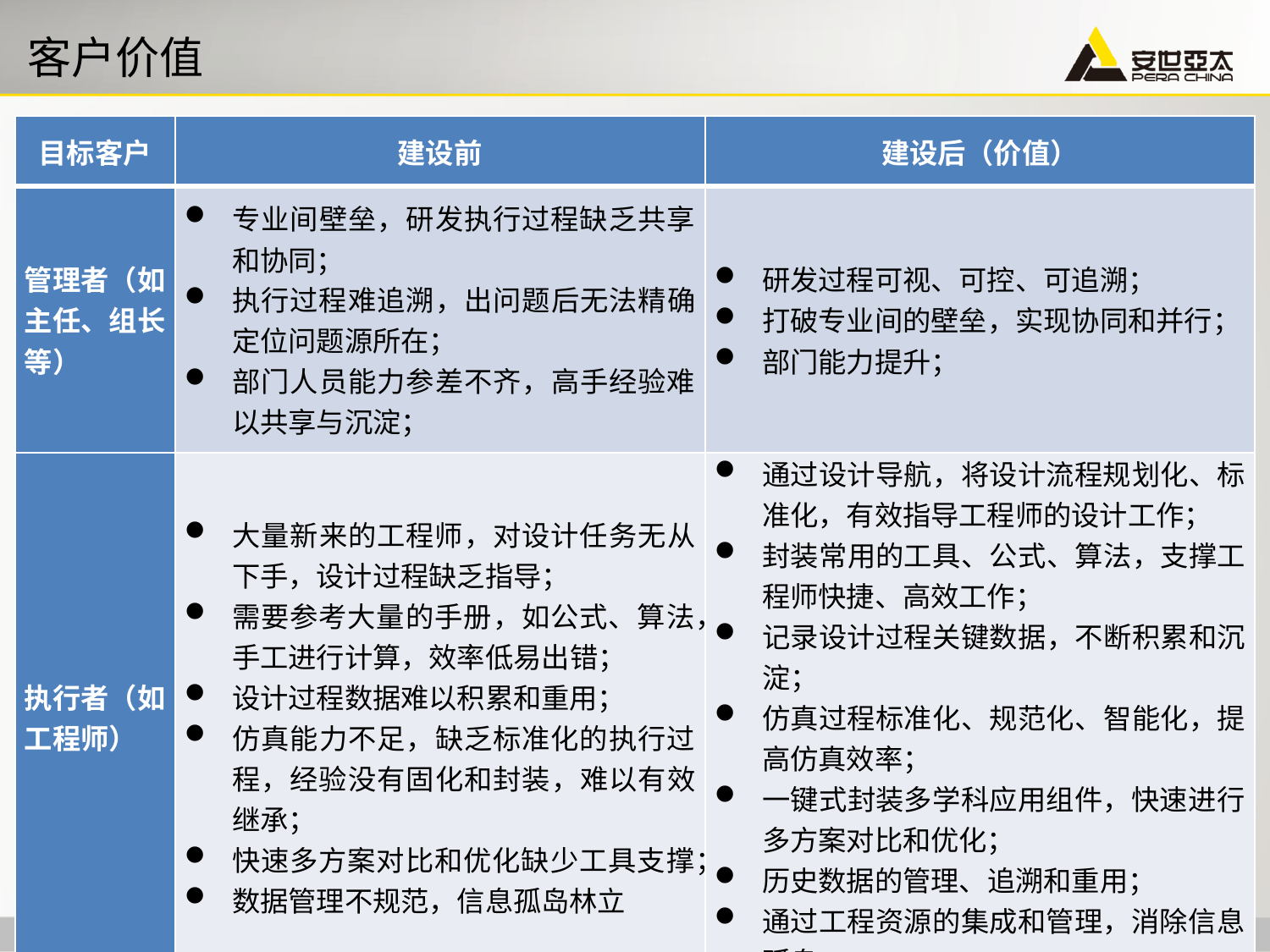

# 客户价值
| 目标客户 | 建设前 | 建设后（价值） |
| --- | --- | --- |
| 管理者（如主任、组长等） | 专业间壁垒，研发执行过程缺乏共享和协同； 执行过程难追溯，出问题后无法精确定位问题源所在； 部门人员能力参差不齐，高手经验难以共享与沉淀； | 研发过程可视、可控、可追溯； 打破专业间的壁垒，实现协同和并行； 部门能力提升； |
| 执行者（如工程师） | 大量新来的工程师，对设计任务无从下手，设计过程缺乏指导； 需要参考大量的手册，如公式、算法，手工进行计算，效率低易出错； 设计过程数据难以积累和重用； 仿真能力不足，缺乏标准化的执行过程，经验没有固化和封装，难以有效继承； 快速多方案对比和优化缺少工具支撑； 数据管理不规范，信息孤岛林立 | 通过设计导航，将设计流程规划化、标准化，有效指导工程师的设计工作； 封装常用的工具、公式、算法，支撑工程师快捷、高效工作； 记录设计过程关键数据，不断积累和沉淀； 仿真过程标准化、规范化、智能化，提高仿真效率； 一键式封装多学科应用组件，快速进行多方案对比和优化； 历史数据的管理、追溯和重用； 通过工程资源的集成和管理，消除信息孤岛 |